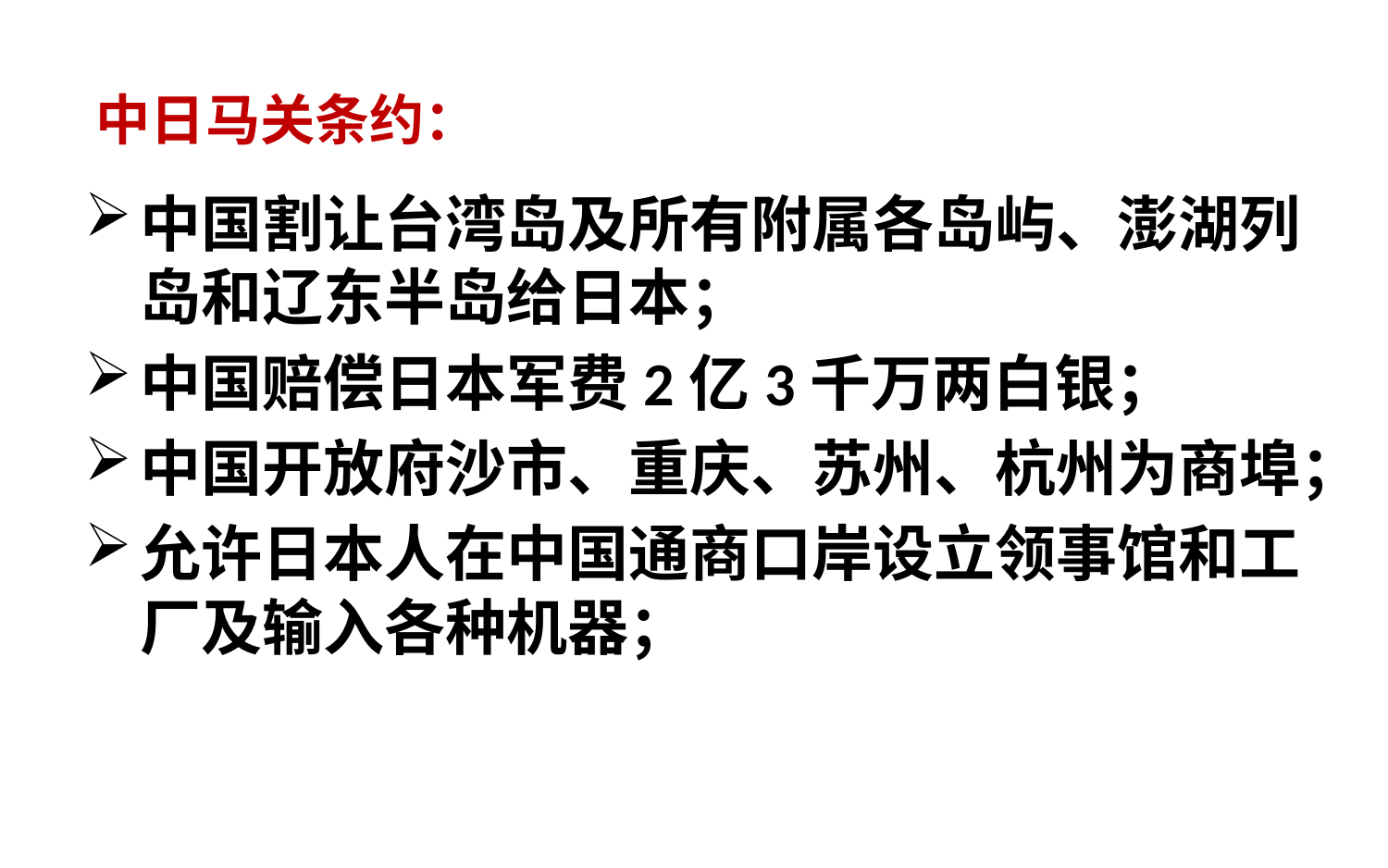

# 中日马关条约：
中国割让台湾岛及所有附属各岛屿、澎湖列岛和辽东半岛给日本；
中国赔偿日本军费2亿3千万两白银；
中国开放府沙市、重庆、苏州、杭州为商埠；
允许日本人在中国通商口岸设立领事馆和工厂及输入各种机器；